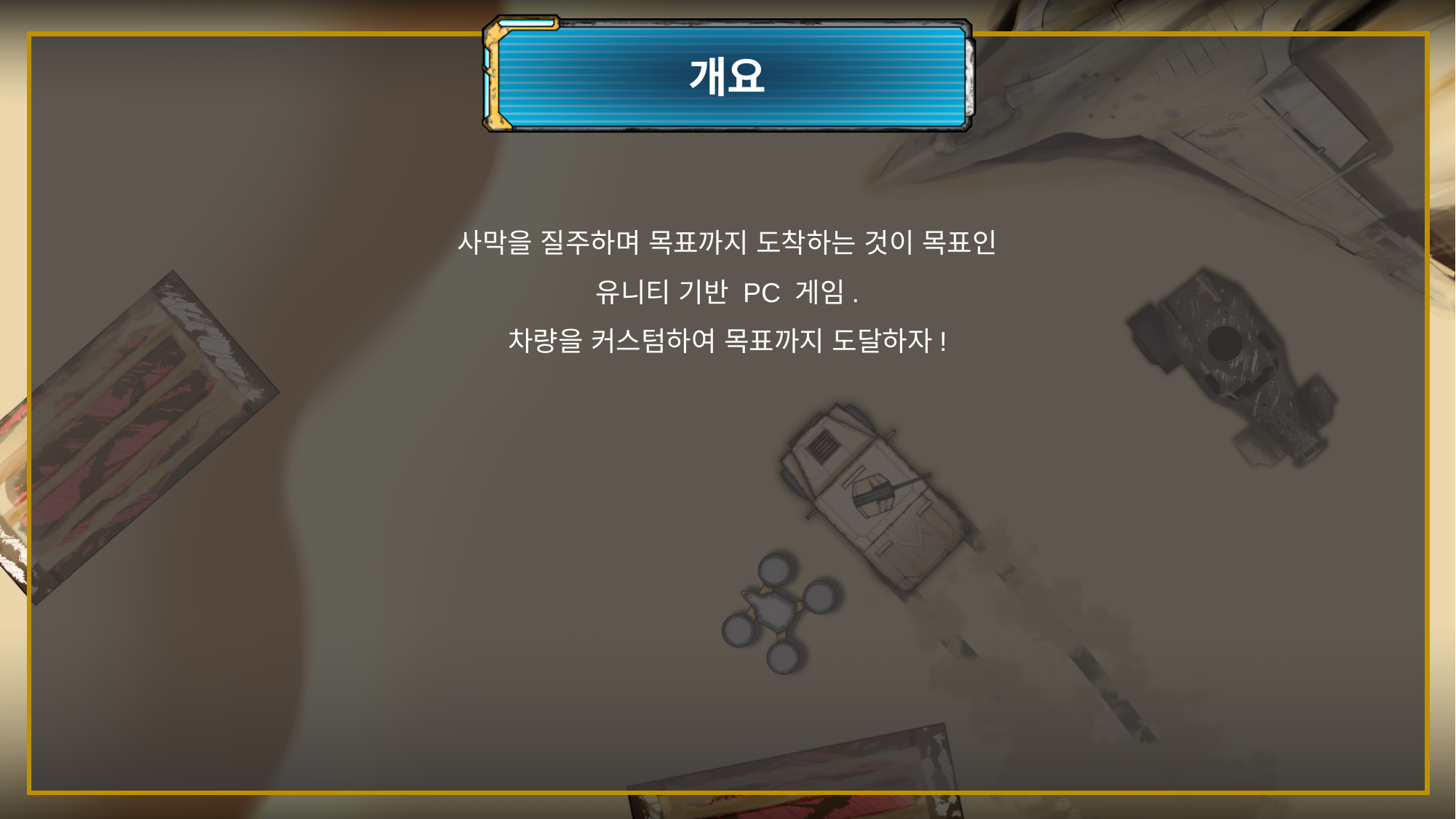

개요
사막을 질주하며 목표까지 도착하는 것이 목표인
유니티 기반 PC 게임.
차량을 커스텀하여 목표까지 도달하자!